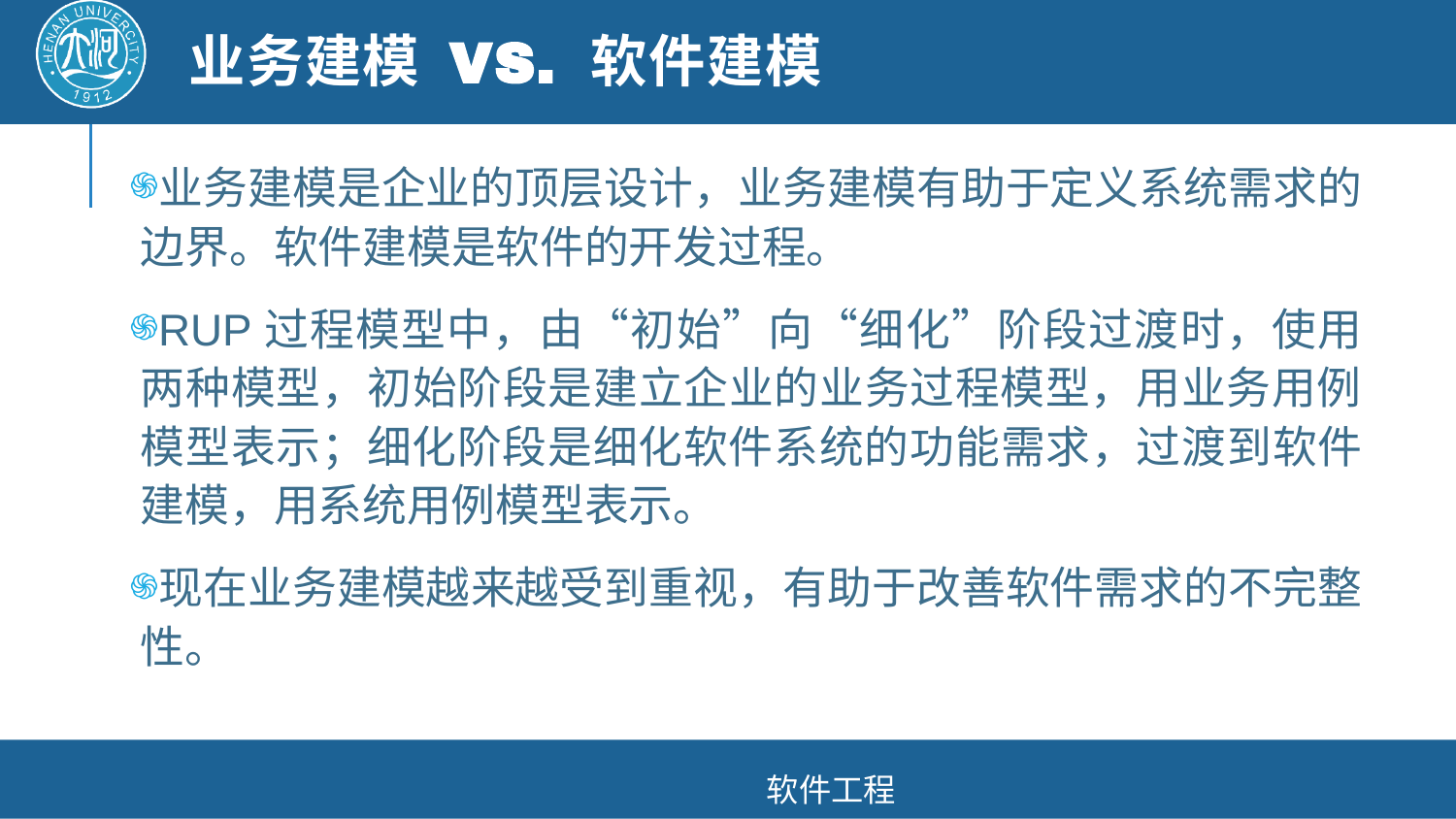

# 业务建模 VS. 软件建模
业务建模是企业的顶层设计，业务建模有助于定义系统需求的边界。软件建模是软件的开发过程。
RUP过程模型中，由“初始”向“细化”阶段过渡时，使用两种模型，初始阶段是建立企业的业务过程模型，用业务用例模型表示；细化阶段是细化软件系统的功能需求，过渡到软件建模，用系统用例模型表示。
现在业务建模越来越受到重视，有助于改善软件需求的不完整性。

软件工程
16